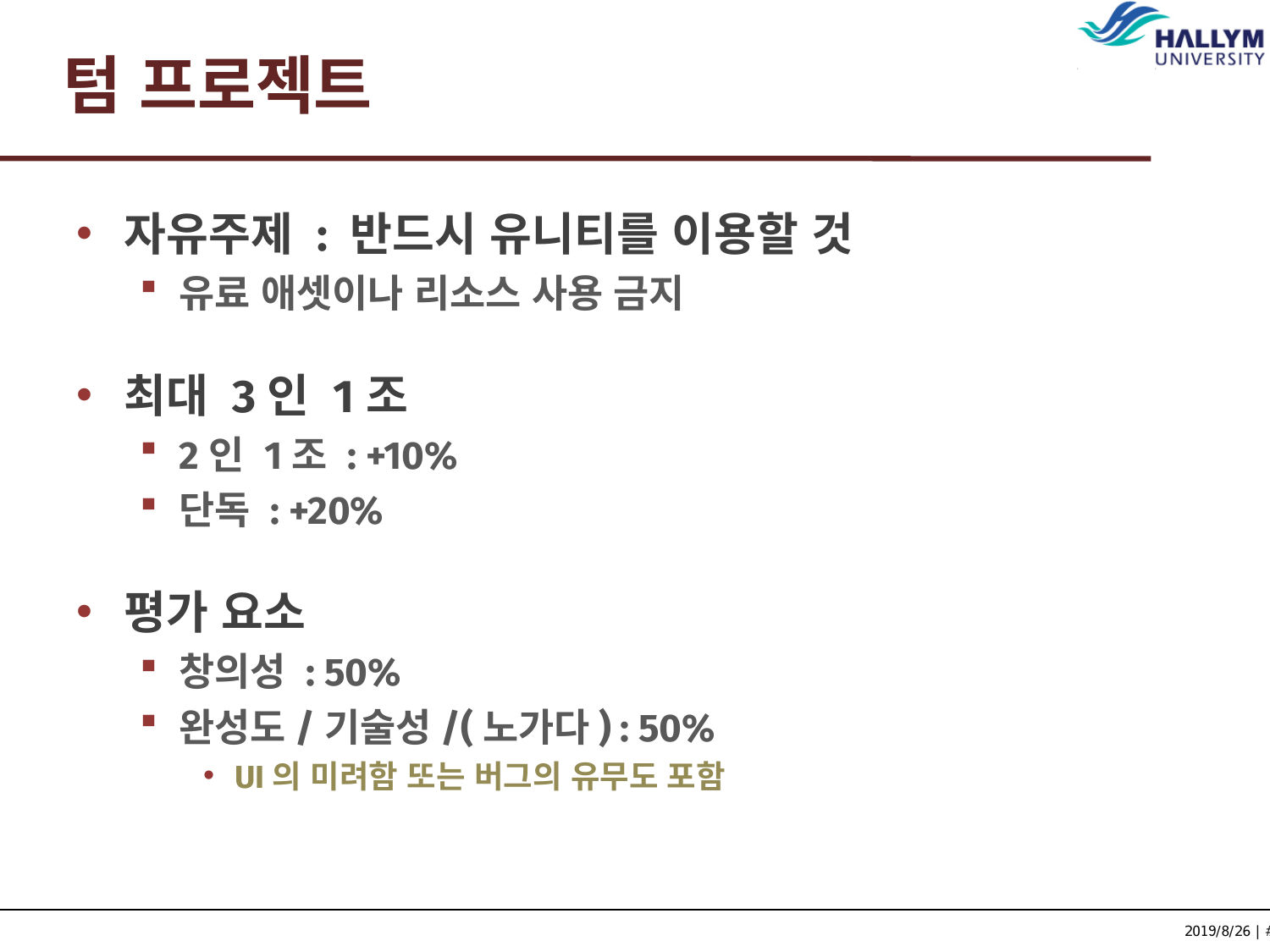

# 텀 프로젝트
자유주제 : 반드시 유니티를 이용할 것
유료 애셋이나 리소스 사용 금지

최대 3인 1조
2인 1조 : +10%
단독 : +20%

평가 요소
창의성 : 50%
완성도/기술성/(노가다) : 50%
UI의 미려함 또는 버그의 유무도 포함